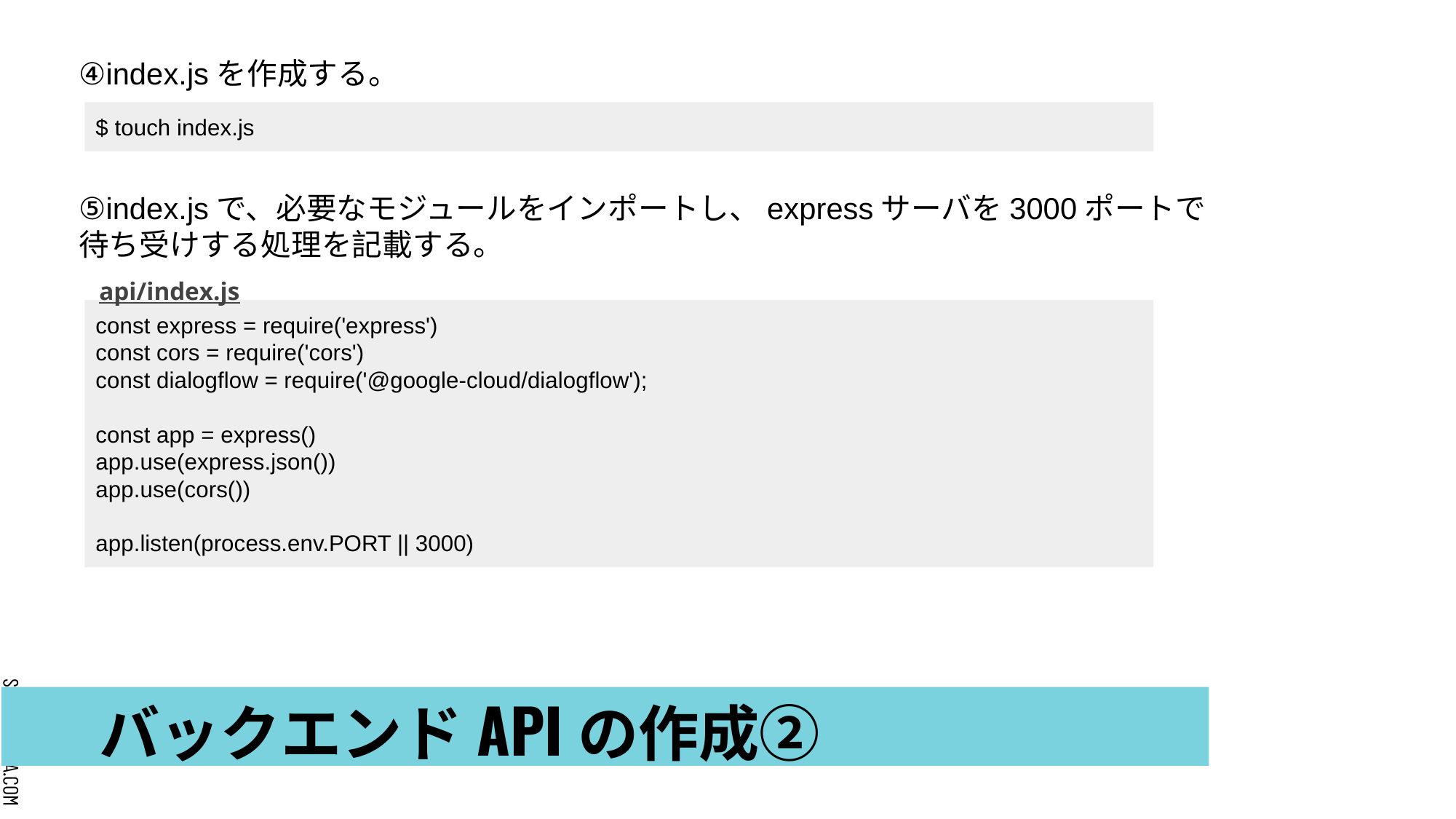

④index.jsを作成する。
$ touch index.js
⑤index.jsで、必要なモジュールをインポートし、expressサーバを3000ポートで待ち受けする処理を記載する。
api/index.js
const express = require('express')
const cors = require('cors')
const dialogflow = require('@google-cloud/dialogflow');

const app = express()
app.use(express.json())
app.use(cors())

app.listen(process.env.PORT || 3000)
# バックエンドAPIの作成②